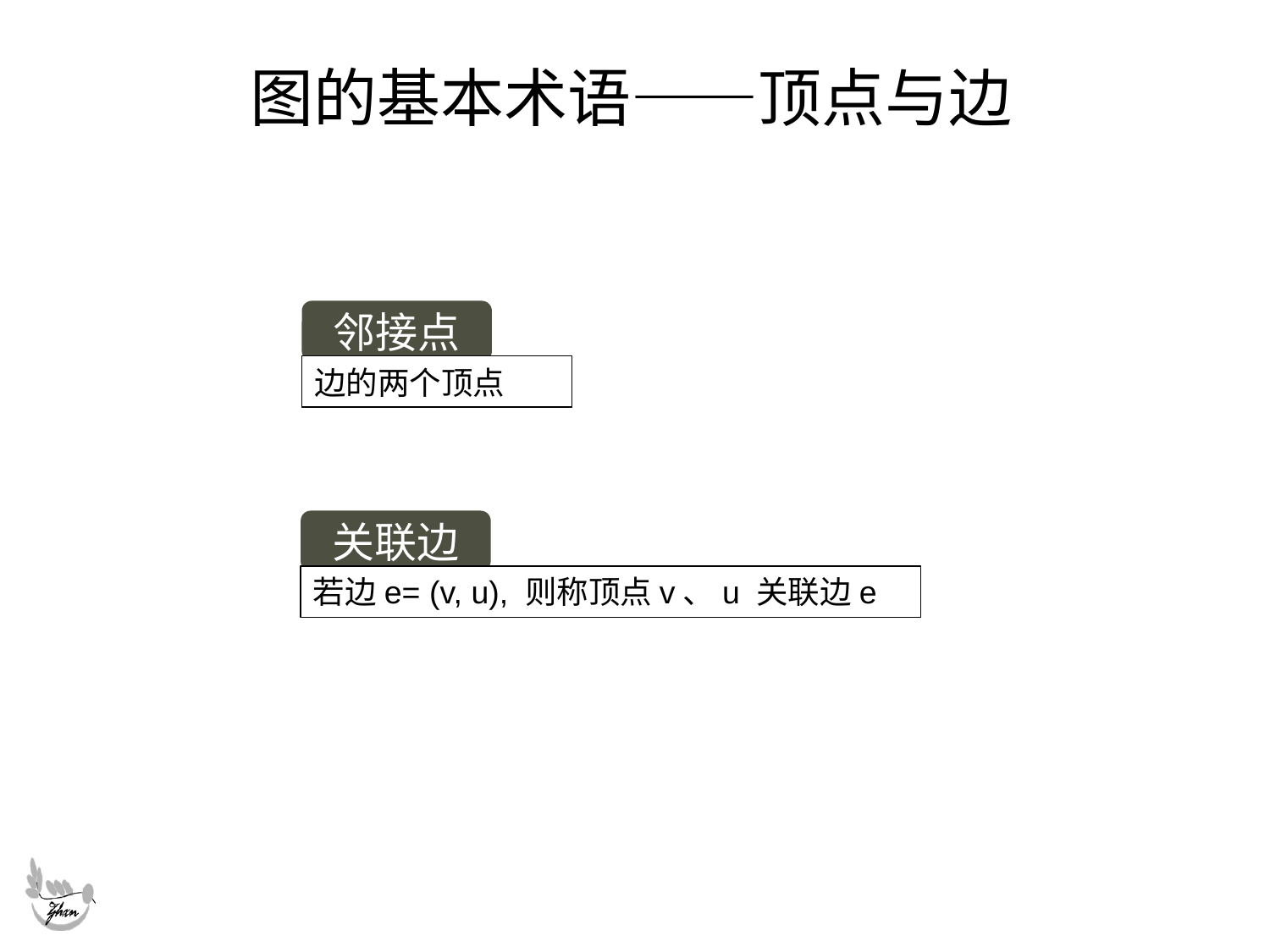

# 图的基本术语——顶点与边
邻接点
边的两个顶点
关联边
若边e= (v, u), 则称顶点v、u 关联边e
23